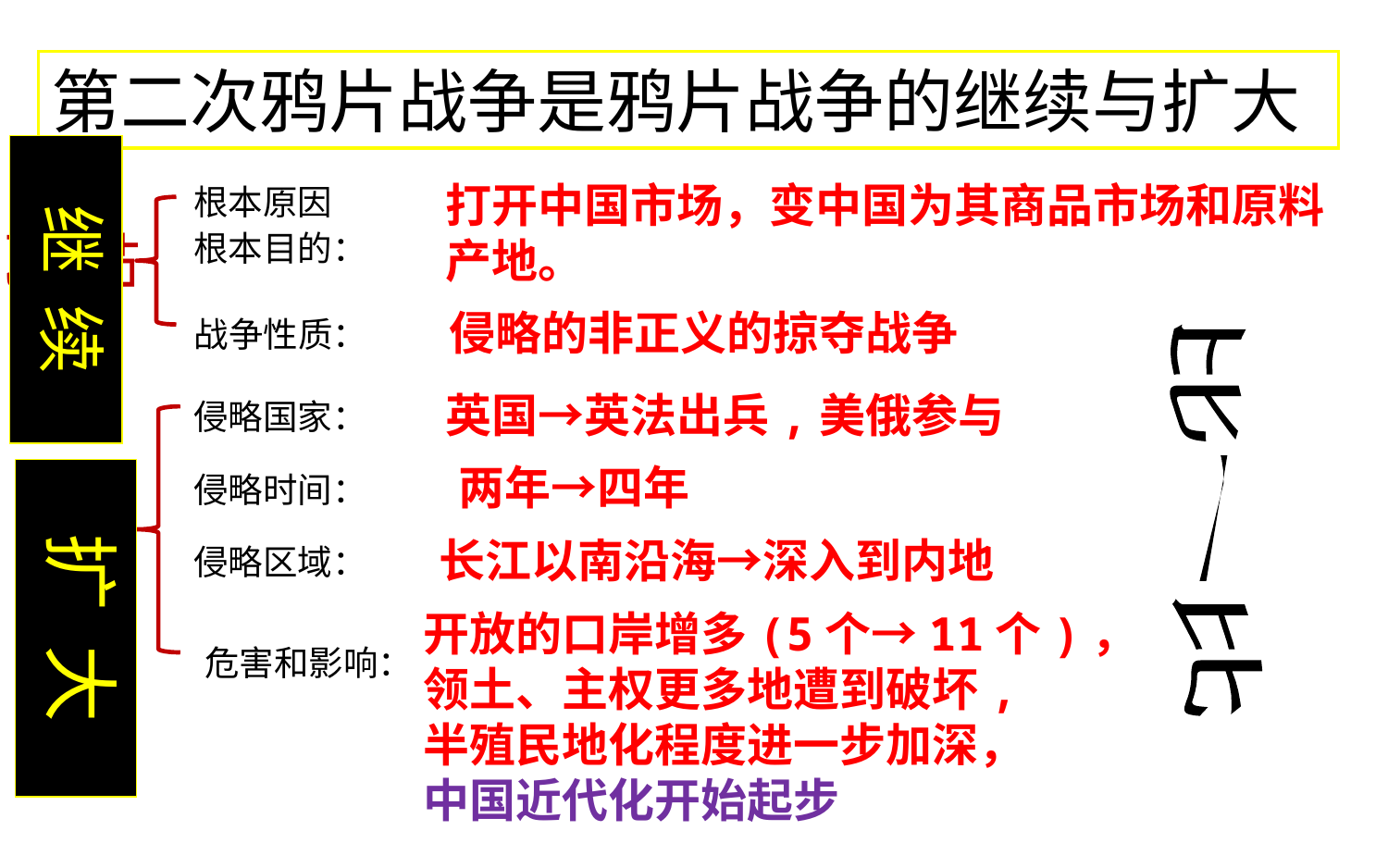

第二次鸦片战争是鸦片战争的继续与扩大
继  续
根本原因
根本目的：
打开中国市场，变中国为其商品市场和原料产地。

相 同
侵略的非正义的掠夺战争
战争性质：
英国→英法出兵,美俄参与
侵略国家：

不 同
两年→四年
扩  大
侵略时间：
比一比
长江以南沿海→深入到内地
侵略区域：
开放的口岸增多(5个→11个)，
领土、主权更多地遭到破坏,
半殖民地化程度进一步加深，
中国近代化开始起步
危害和影响：